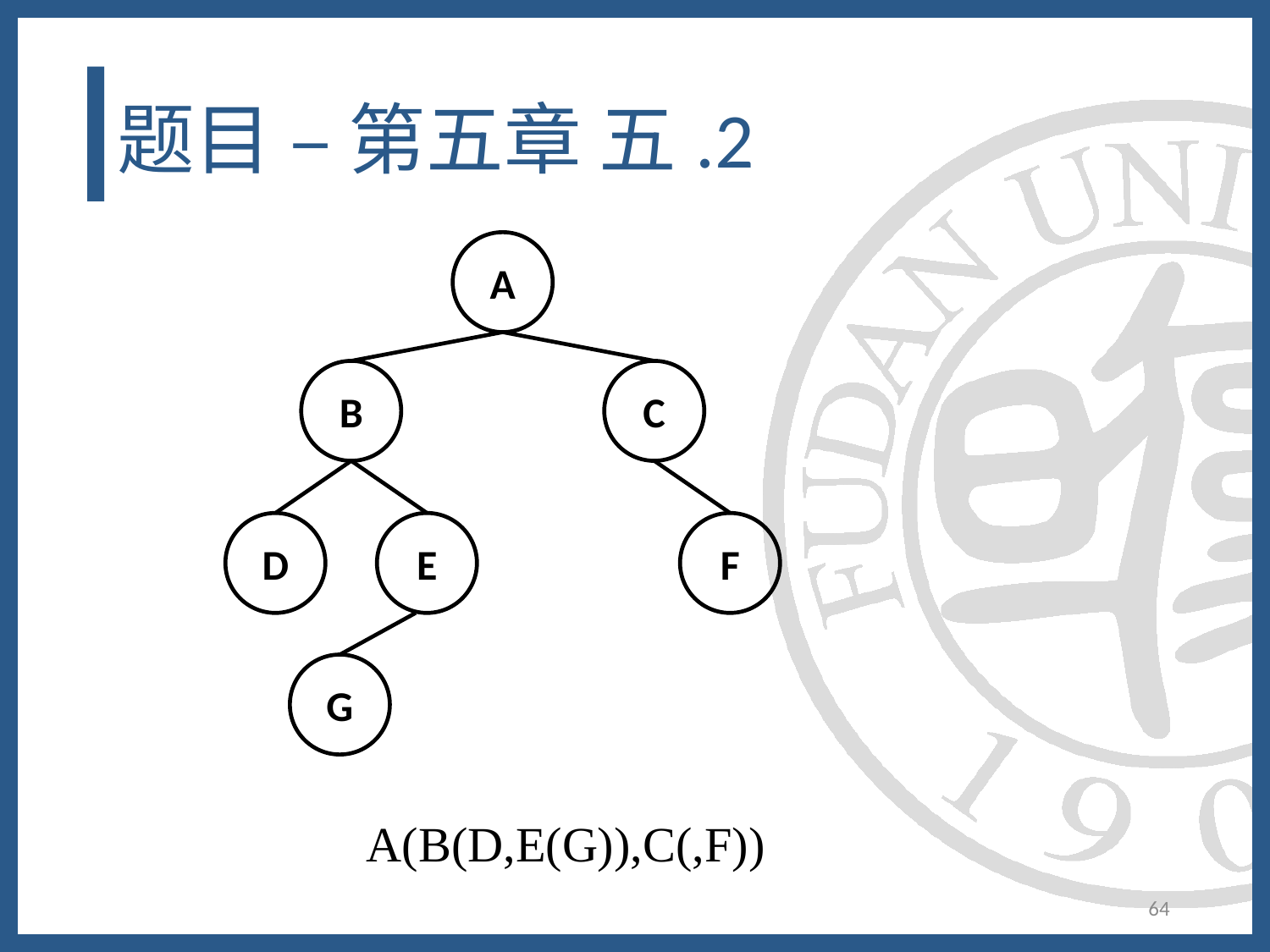

# 题目 – 第五章 五.2
A
B
C
D
E
F
G
A(B(D,E(G)),C(,F))
64